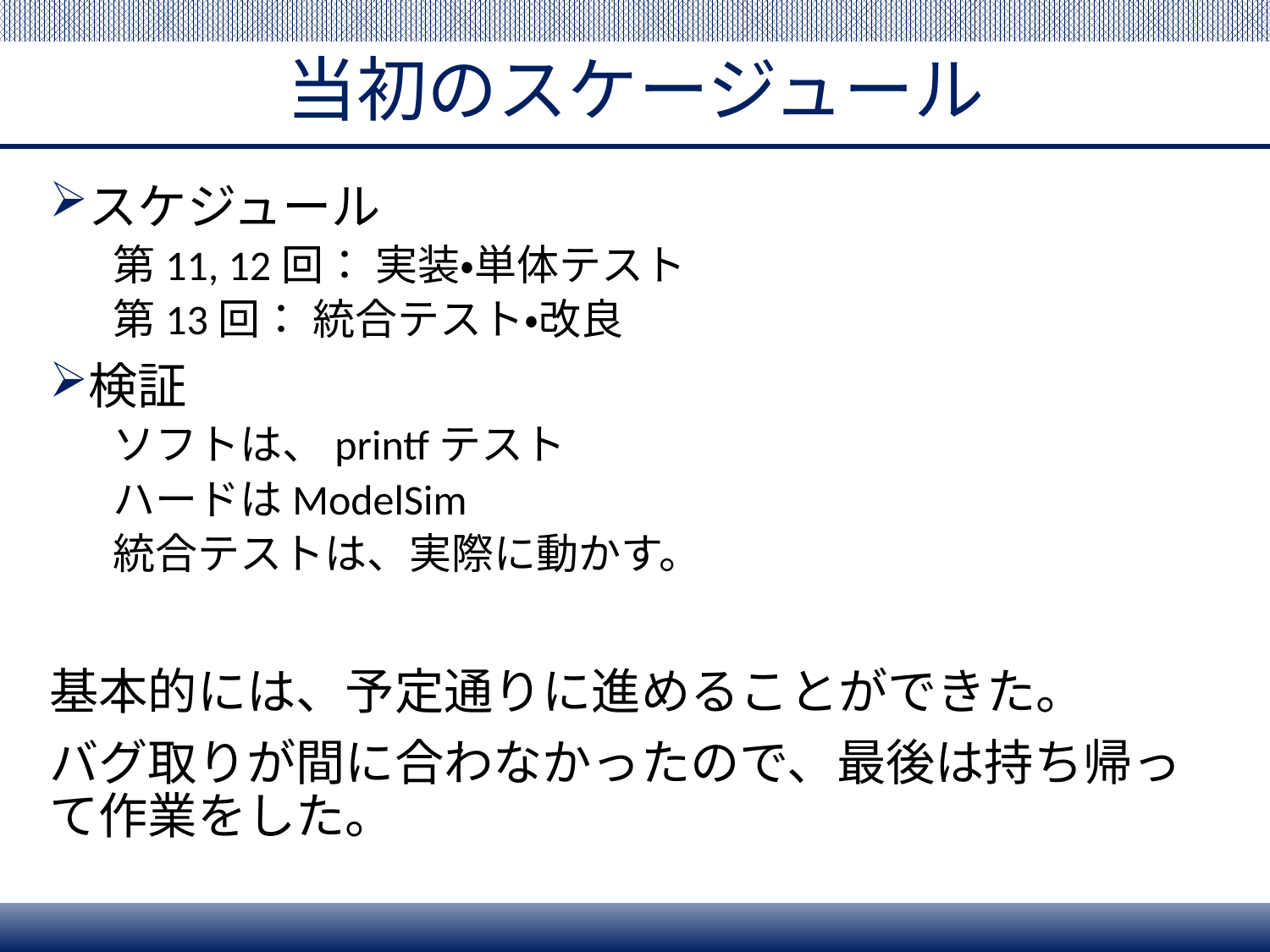

# 当初のスケージュール
スケジュール
第11, 12回： 実装・単体テスト
第13回： 統合テスト・改良
検証
ソフトは、printfテスト
ハードはModelSim
統合テストは、実際に動かす。

基本的には、予定通りに進めることができた。
バグ取りが間に合わなかったので、最後は持ち帰って作業をした。